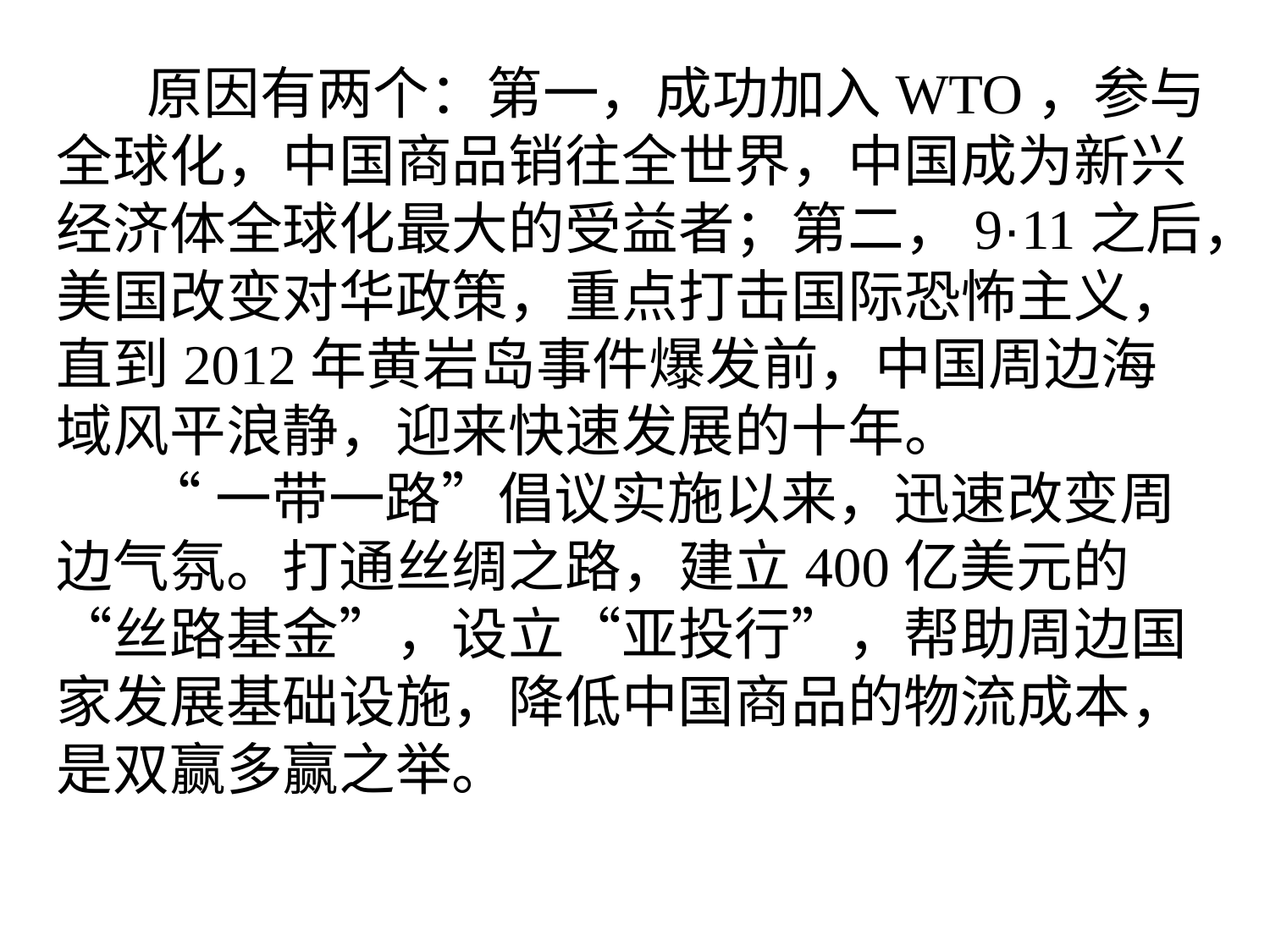

原因有两个：第一，成功加入WTO，参与全球化，中国商品销往全世界，中国成为新兴经济体全球化最大的受益者；第二，9·11之后，美国改变对华政策，重点打击国际恐怖主义，直到2012年黄岩岛事件爆发前，中国周边海域风平浪静，迎来快速发展的十年。
       “一带一路”倡议实施以来，迅速改变周边气氛。打通丝绸之路，建立400亿美元的“丝路基金”，设立“亚投行”，帮助周边国家发展基础设施，降低中国商品的物流成本，是双赢多赢之举。